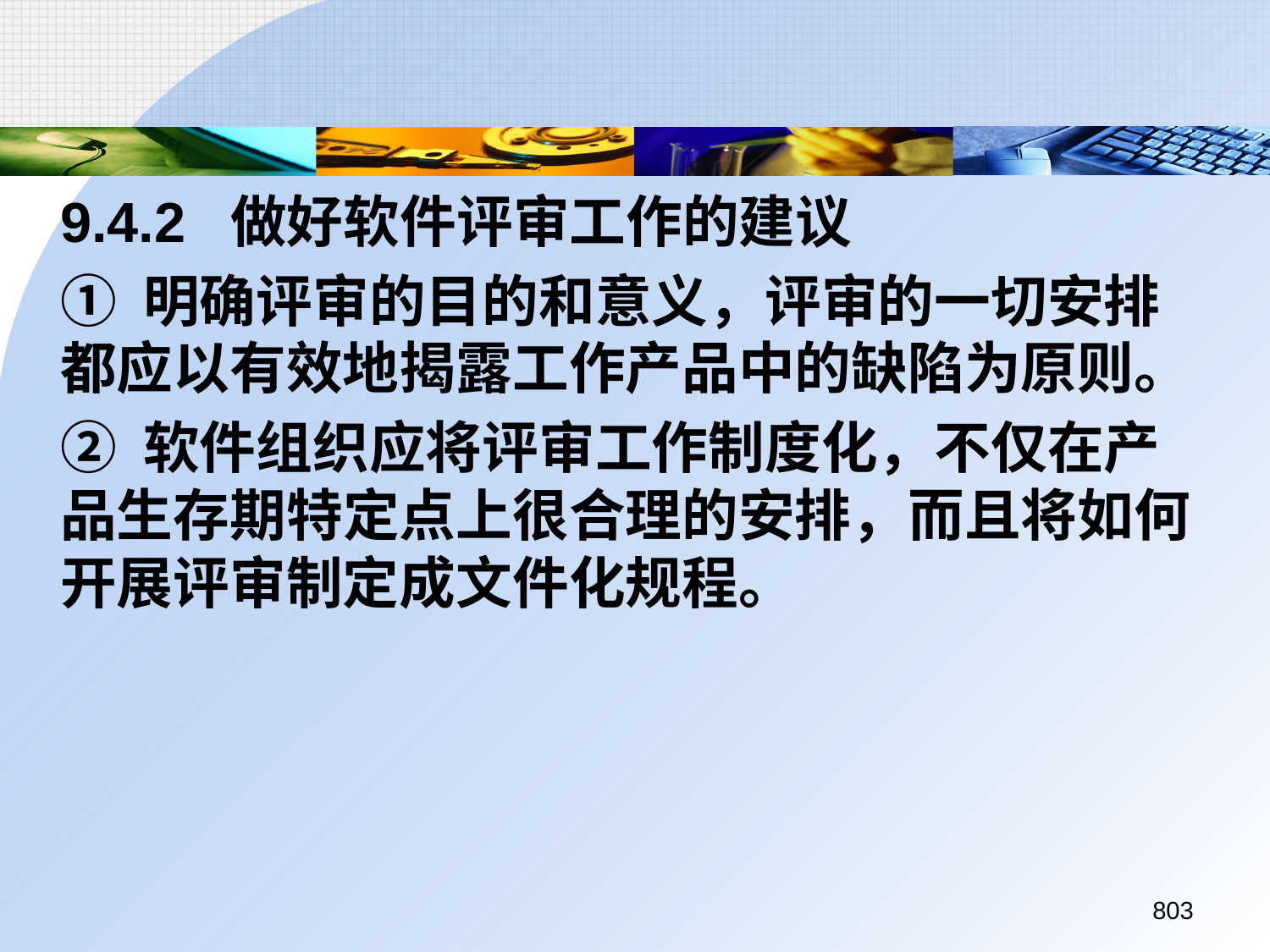

9.4.2  做好软件评审工作的建议
	① 明确评审的目的和意义，评审的一切安排都应以有效地揭露工作产品中的缺陷为原则。
	② 软件组织应将评审工作制度化，不仅在产品生存期特定点上很合理的安排，而且将如何开展评审制定成文件化规程。
803